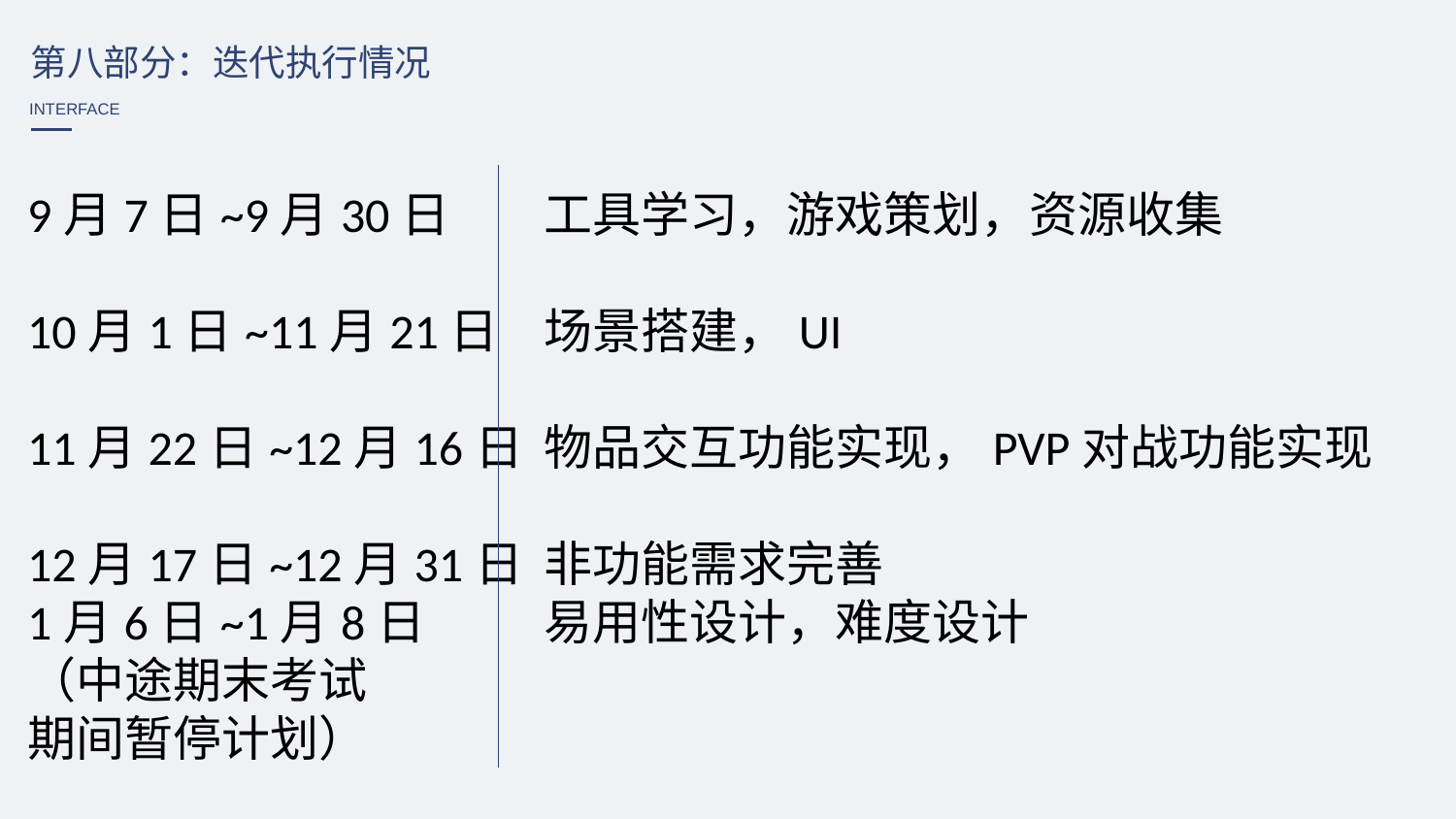

第八部分：迭代执行情况
INTERFACE
9月7日~9月30日

10月1日~11月21日

11月22日~12月16日

12月17日~12月31日
1月6日~1月8日
（中途期末考试
期间暂停计划）
工具学习，游戏策划，资源收集

场景搭建，UI

物品交互功能实现，PVP对战功能实现

非功能需求完善
易用性设计，难度设计